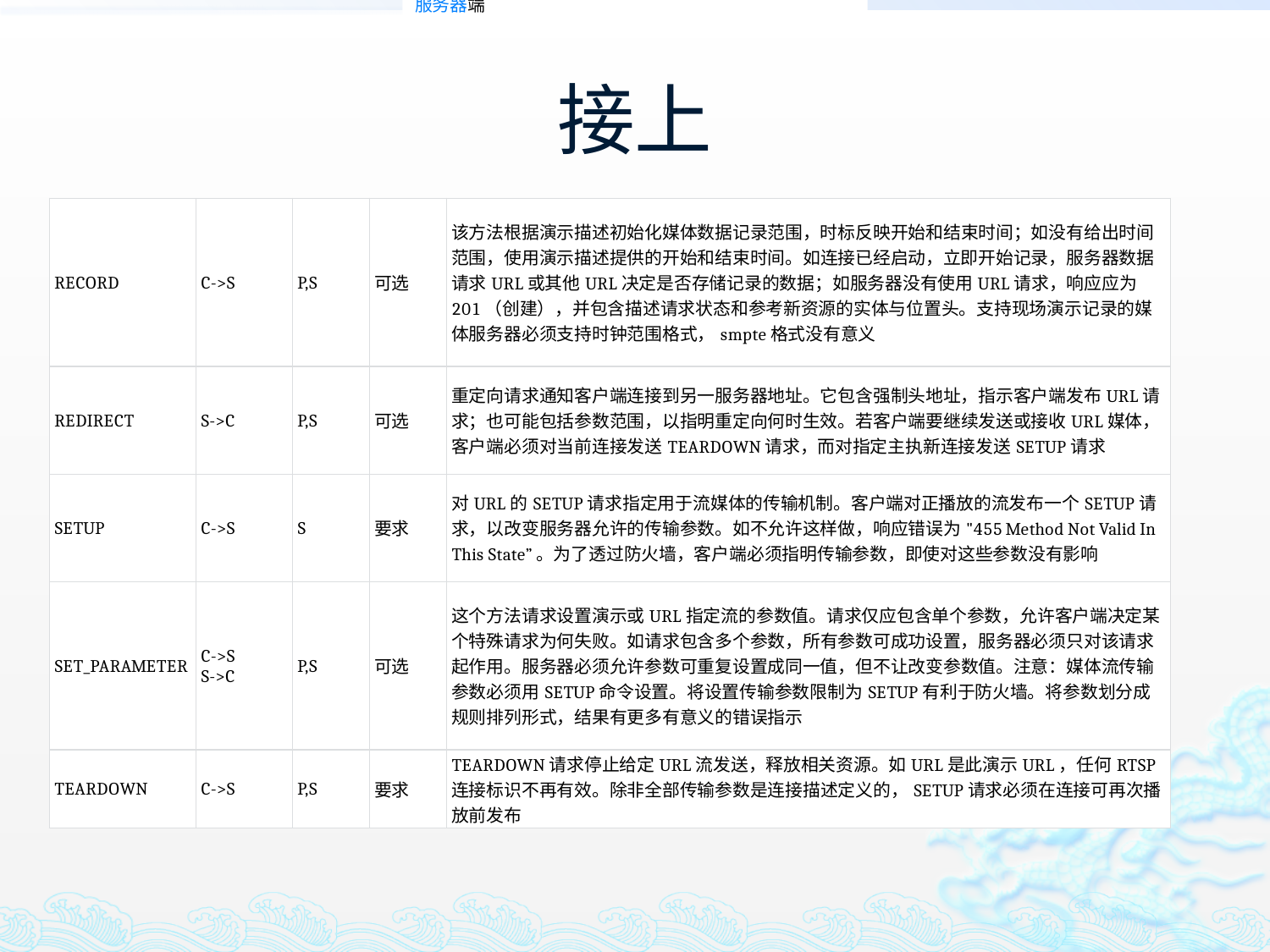

注：P----演示，S----流，C----用户端，S----服务器端
# 接上
| RECORD | C->S | P,S | 可选 | 该方法根据演示描述初始化媒体数据记录范围，时标反映开始和结束时间；如没有给出时间范围，使用演示描述提供的开始和结束时间。如连接已经启动，立即开始记录，服务器数据请求URL或其他URL决定是否存储记录的数据；如服务器没有使用URL请求，响应应为201（创建），并包含描述请求状态和参考新资源的实体与位置头。支持现场演示记录的媒体服务器必须支持时钟范围格式，smpte格式没有意义 |
| --- | --- | --- | --- | --- |
| REDIRECT | S->C | P,S | 可选 | 重定向请求通知客户端连接到另一服务器地址。它包含强制头地址，指示客户端发布URL请求；也可能包括参数范围，以指明重定向何时生效。若客户端要继续发送或接收URL媒体，客户端必须对当前连接发送TEARDOWN请求，而对指定主执新连接发送SETUP请求 |
| SETUP | C->S | S | 要求 | 对URL的SETUP请求指定用于流媒体的传输机制。客户端对正播放的流发布一个SETUP请求，以改变服务器允许的传输参数。如不允许这样做，响应错误为"455 Method Not Valid In This State”。为了透过防火墙，客户端必须指明传输参数，即使对这些参数没有影响 |
| SET\_PARAMETER | C->S S->C | P,S | 可选 | 这个方法请求设置演示或URL指定流的参数值。请求仅应包含单个参数，允许客户端决定某个特殊请求为何失败。如请求包含多个参数，所有参数可成功设置，服务器必须只对该请求起作用。服务器必须允许参数可重复设置成同一值，但不让改变参数值。注意：媒体流传输参数必须用SETUP命令设置。将设置传输参数限制为SETUP有利于防火墙。将参数划分成规则排列形式，结果有更多有意义的错误指示 |
| TEARDOWN | C->S | P,S | 要求 | TEARDOWN请求停止给定URL流发送，释放相关资源。如URL是此演示URL，任何RTSP连接标识不再有效。除非全部传输参数是连接描述定义的，SETUP请求必须在连接可再次播放前发布 |